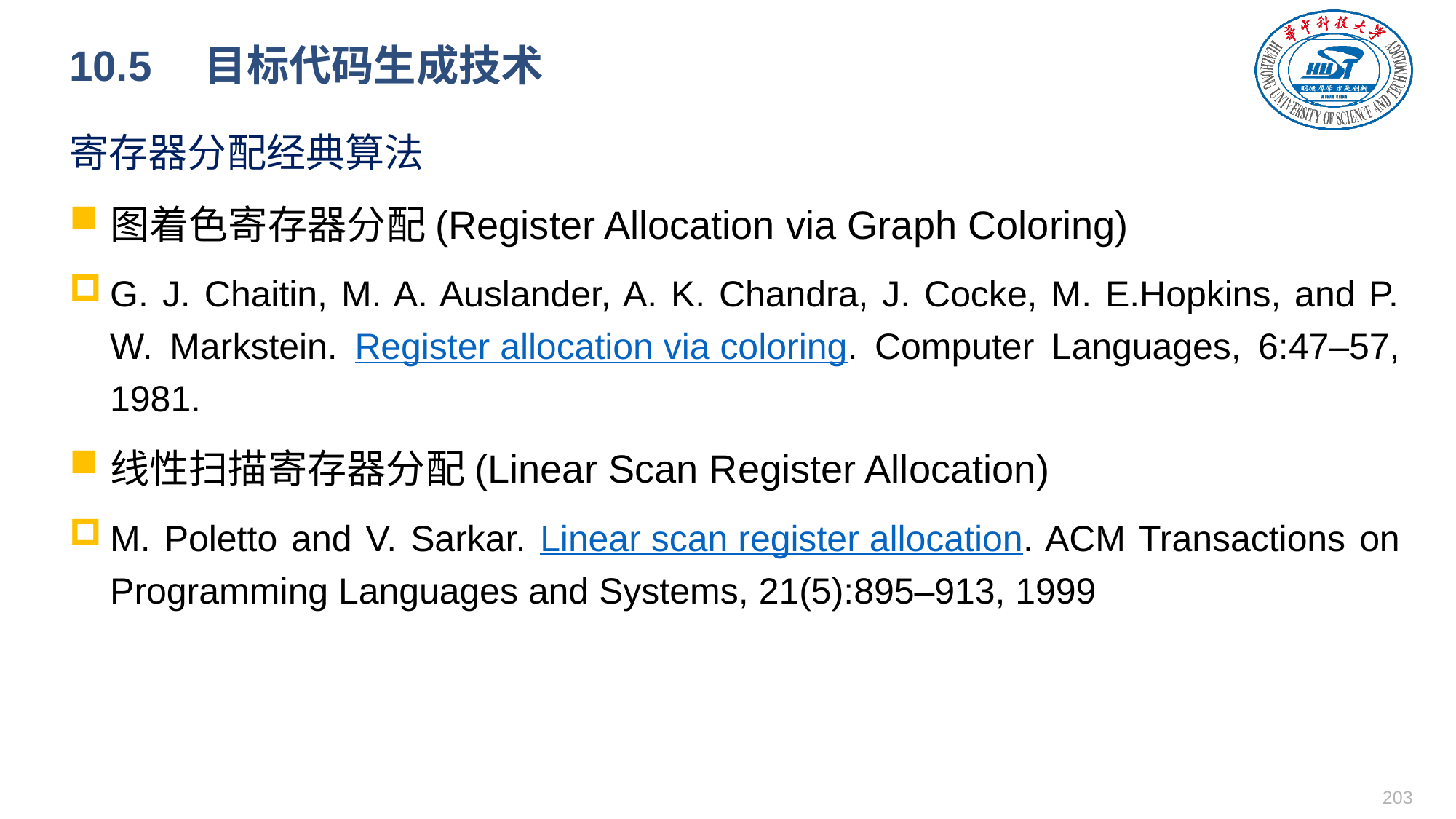

# 10.5　目标代码生成技术
寄存器分配经典算法
图着色寄存器分配(Register Allocation via Graph Coloring)
G. J. Chaitin, M. A. Auslander, A. K. Chandra, J. Cocke, M. E.Hopkins, and P. W. Markstein. Register allocation via coloring. Computer Languages, 6:47–57, 1981.
线性扫描寄存器分配(Linear Scan Register Allocation)
M. Poletto and V. Sarkar. Linear scan register allocation. ACM Transactions on Programming Languages and Systems, 21(5):895–913, 1999

203